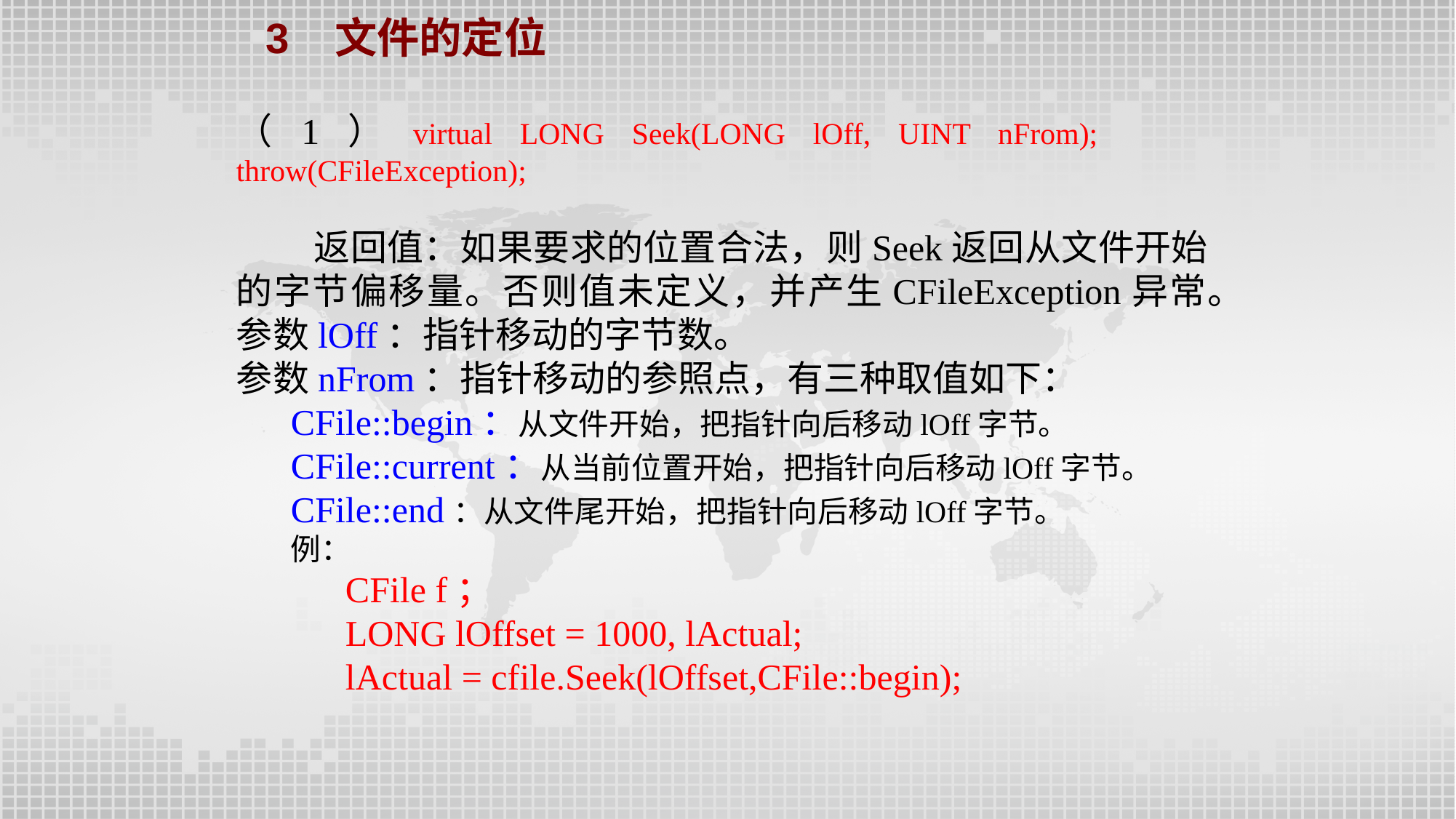

3   文件的定位
（1）virtual LONG Seek(LONG lOff, UINT nFrom);     throw(CFileException);

          返回值：如果要求的位置合法，则Seek返回从文件开始的字节偏移量。否则值未定义，并产生CFileException异常。
参数lOff：指针移动的字节数。
参数nFrom：指针移动的参照点，有三种取值如下：
CFile::begin：从文件开始，把指针向后移动lOff字节。
CFile::current：从当前位置开始，把指针向后移动lOff字节。
CFile::end：从文件尾开始，把指针向后移动lOff字节。
例：
CFile f；
LONG lOffset = 1000, lActual;
lActual = cfile.Seek(lOffset,CFile::begin);